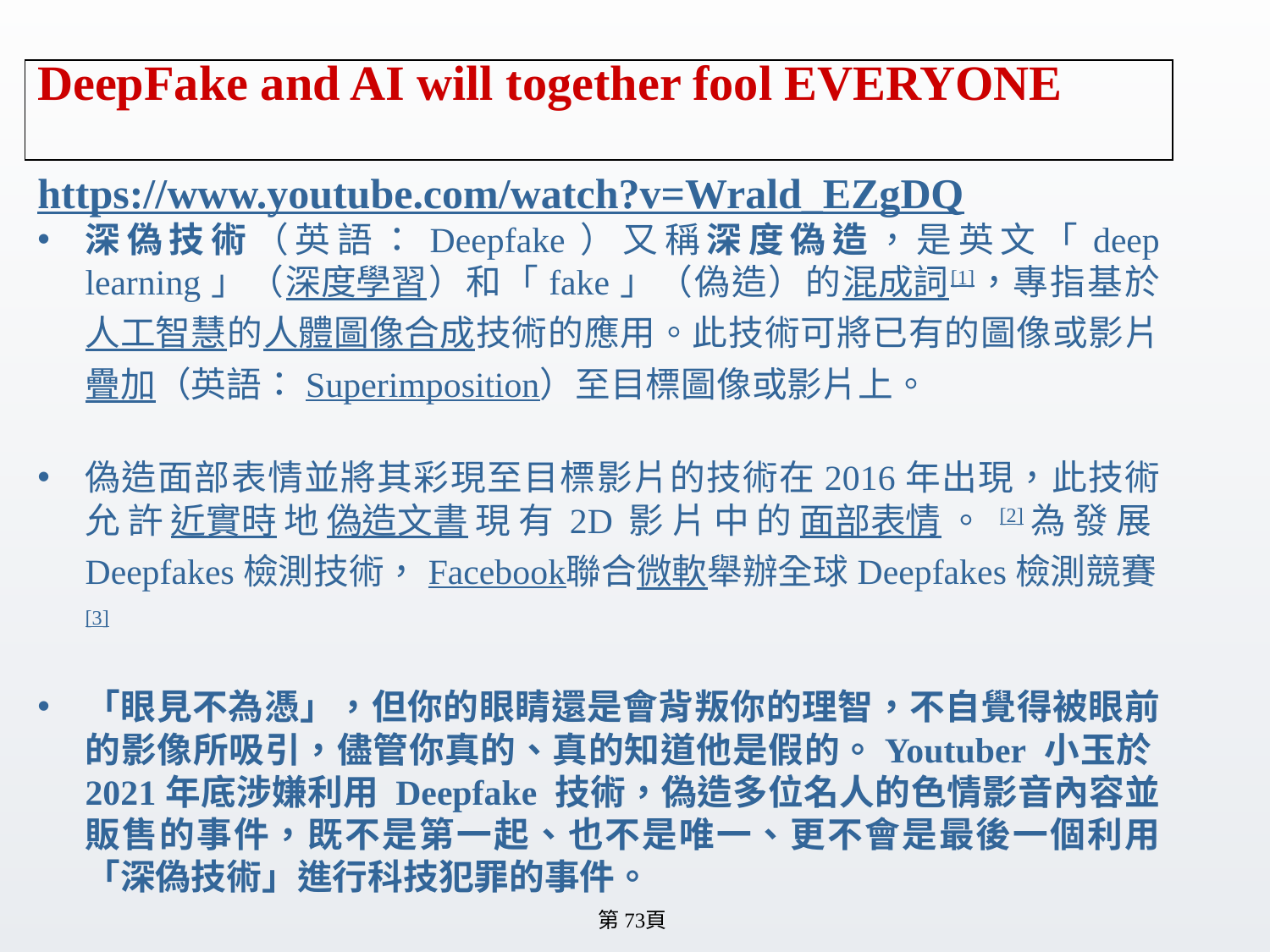

# DeepFake and AI will together fool EVERYONE
https://www.youtube.com/watch?v=Wrald_EZgDQ
深偽技術（英語：Deepfake）又稱深度偽造，是英文「deep learning」（深度學習）和「fake」（偽造）的混成詞[1]，專指基於人工智慧的人體圖像合成技術的應用。此技術可將已有的圖像或影片疊加（英語：Superimposition）至目標圖像或影片上。

偽造面部表情並將其彩現至目標影片的技術在2016年出現，此技術允許近實時地偽造文書現有2D影片中的面部表情。[2]為發展Deepfakes檢測技術，Facebook聯合微軟舉辦全球Deepfakes檢測競賽[3]

「眼見不為憑」，但你的眼睛還是會背叛你的理智，不自覺得被眼前的影像所吸引，儘管你真的、真的知道他是假的。Youtuber 小玉於2021年底涉嫌利用 Deepfake 技術，偽造多位名人的色情影音內容並販售的事件，既不是第一起、也不是唯一、更不會是最後一個利用「深偽技術」進行科技犯罪的事件。